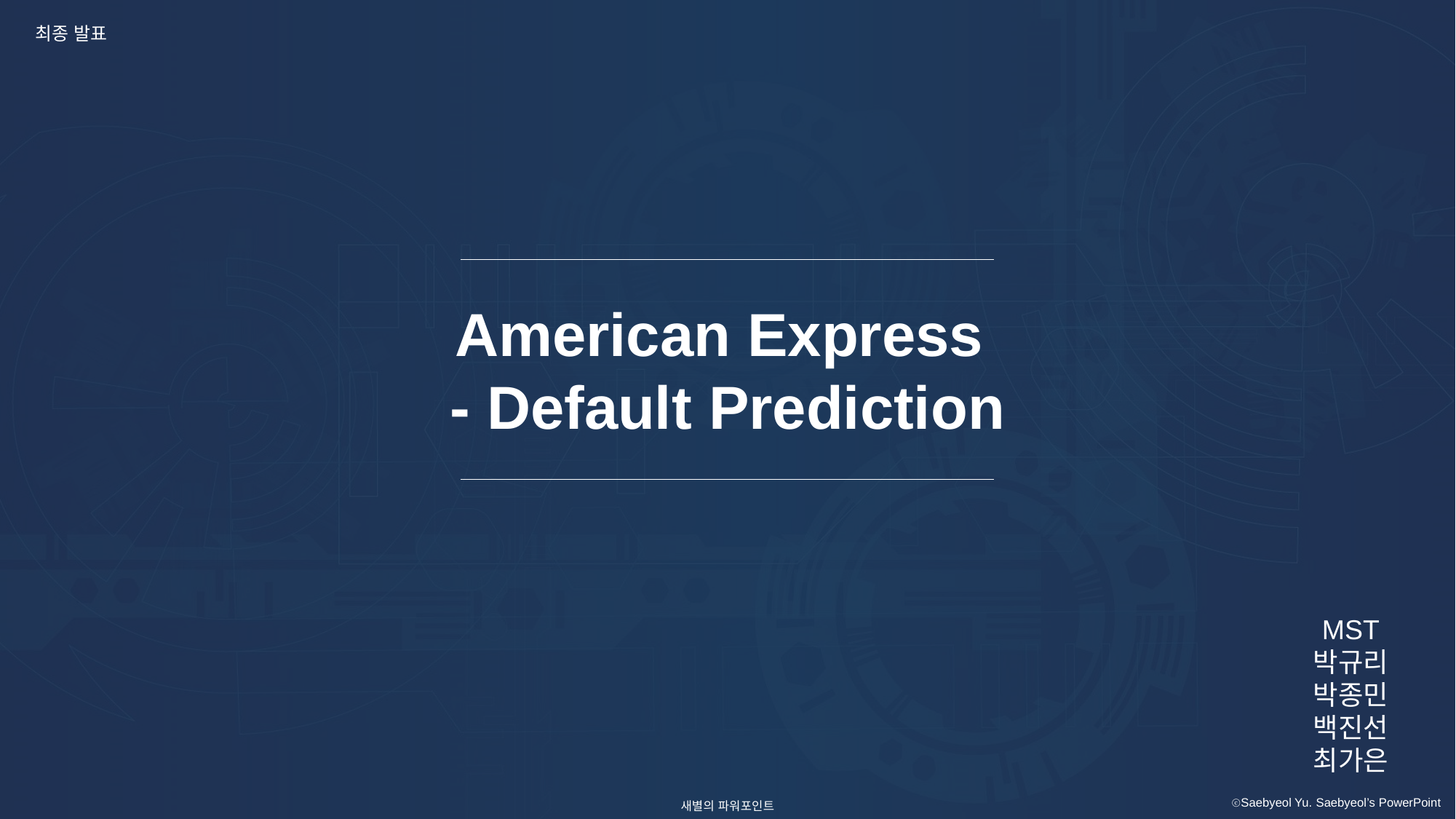

최종 발표
American Express
- Default Prediction
MST
박규리
박종민
백진선
최가은
새별의 파워포인트